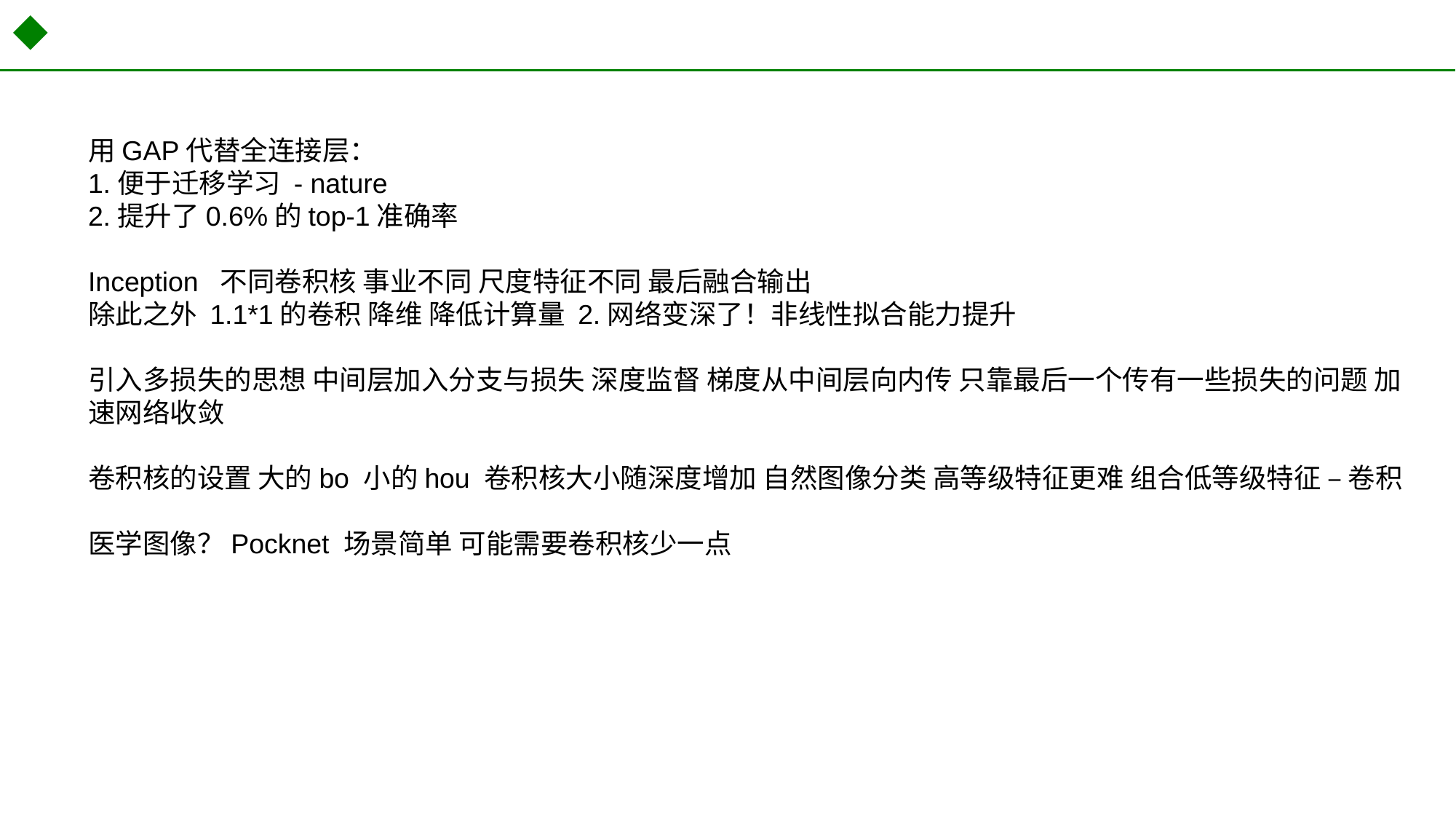

用GAP代替全连接层：
1.便于迁移学习 - nature
2.提升了0.6%的top-1准确率

Inception  不同卷积核 事业不同 尺度特征不同 最后融合输出
除此之外 1.1*1的卷积 降维 降低计算量 2.网络变深了！非线性拟合能力提升

引入多损失的思想 中间层加入分支与损失 深度监督 梯度从中间层向内传 只靠最后一个传有一些损失的问题 加速网络收敛

卷积核的设置 大的bo 小的hou 卷积核大小随深度增加 自然图像分类 高等级特征更难 组合低等级特征 – 卷积

医学图像？Pocknet 场景简单 可能需要卷积核少一点